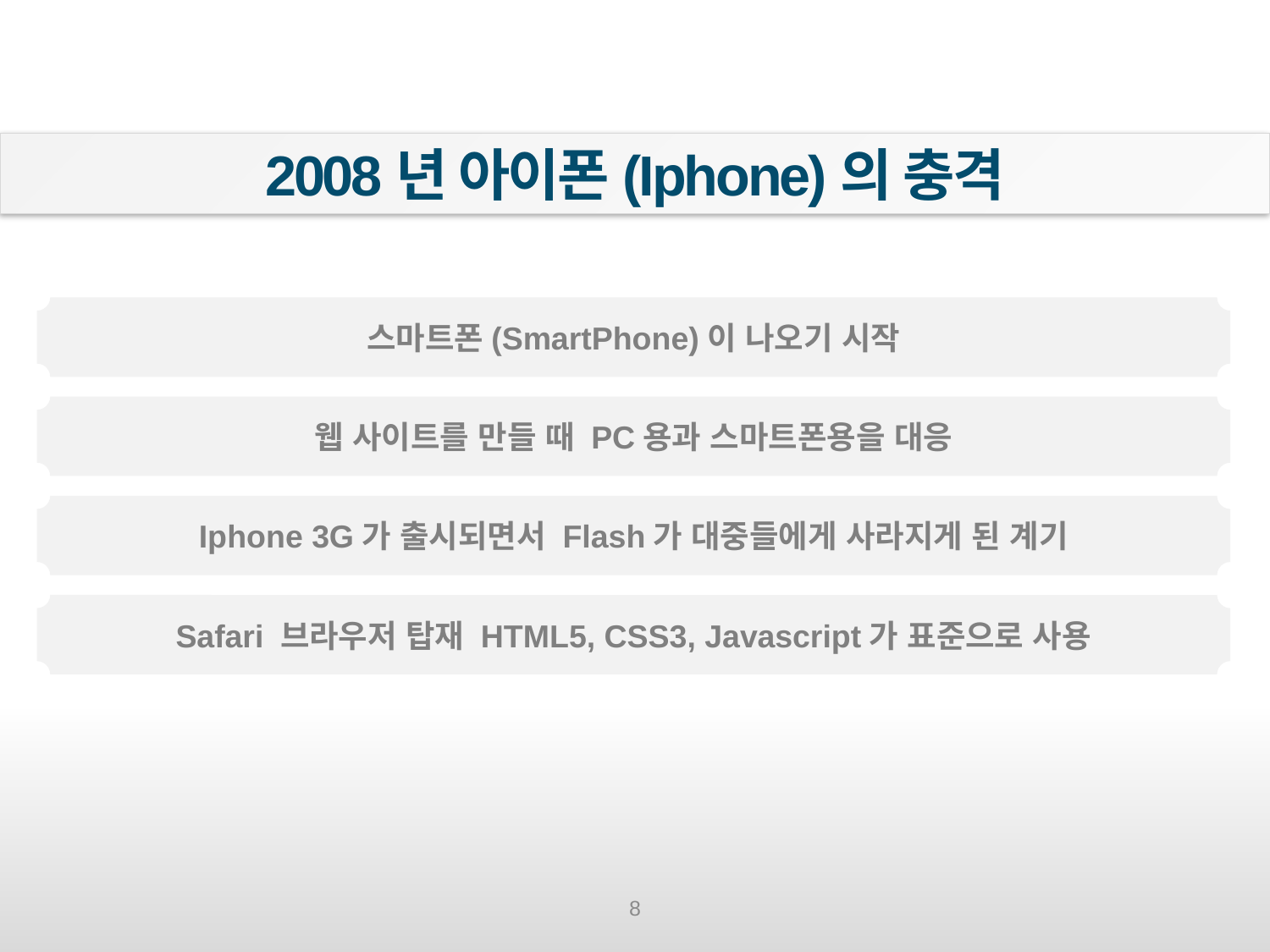

2008년 아이폰(Iphone)의 충격
스마트폰(SmartPhone)이 나오기 시작
웹 사이트를 만들 때 PC용과 스마트폰용을 대응
Iphone 3G가 출시되면서 Flash가 대중들에게 사라지게 된 계기
Safari 브라우저 탑재 HTML5, CSS3, Javascript가 표준으로 사용
8